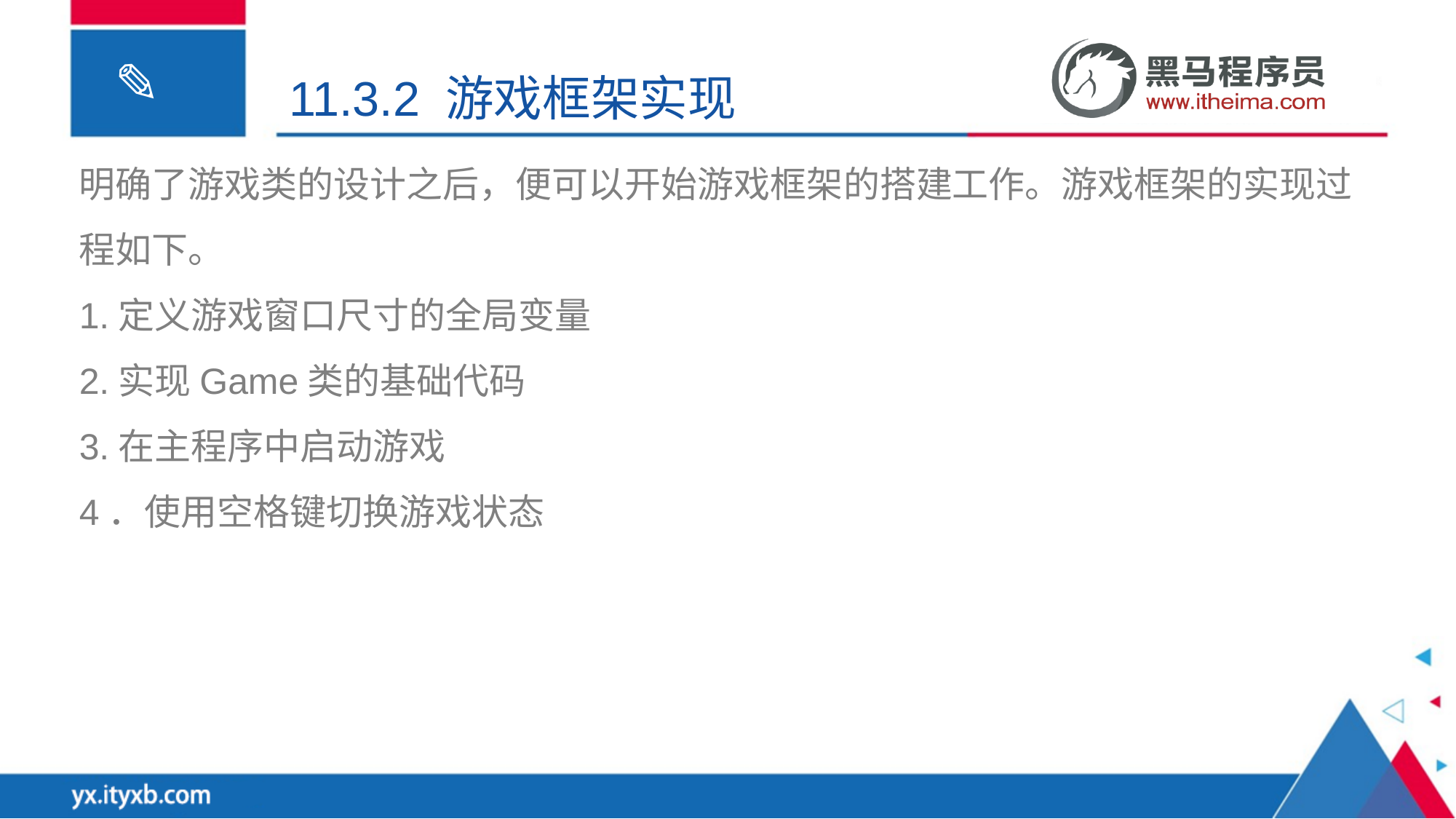

11.3.2 游戏框架实现
明确了游戏类的设计之后，便可以开始游戏框架的搭建工作。游戏框架的实现过程如下。
1.定义游戏窗口尺寸的全局变量
2.实现Game类的基础代码
3.在主程序中启动游戏
4．使用空格键切换游戏状态